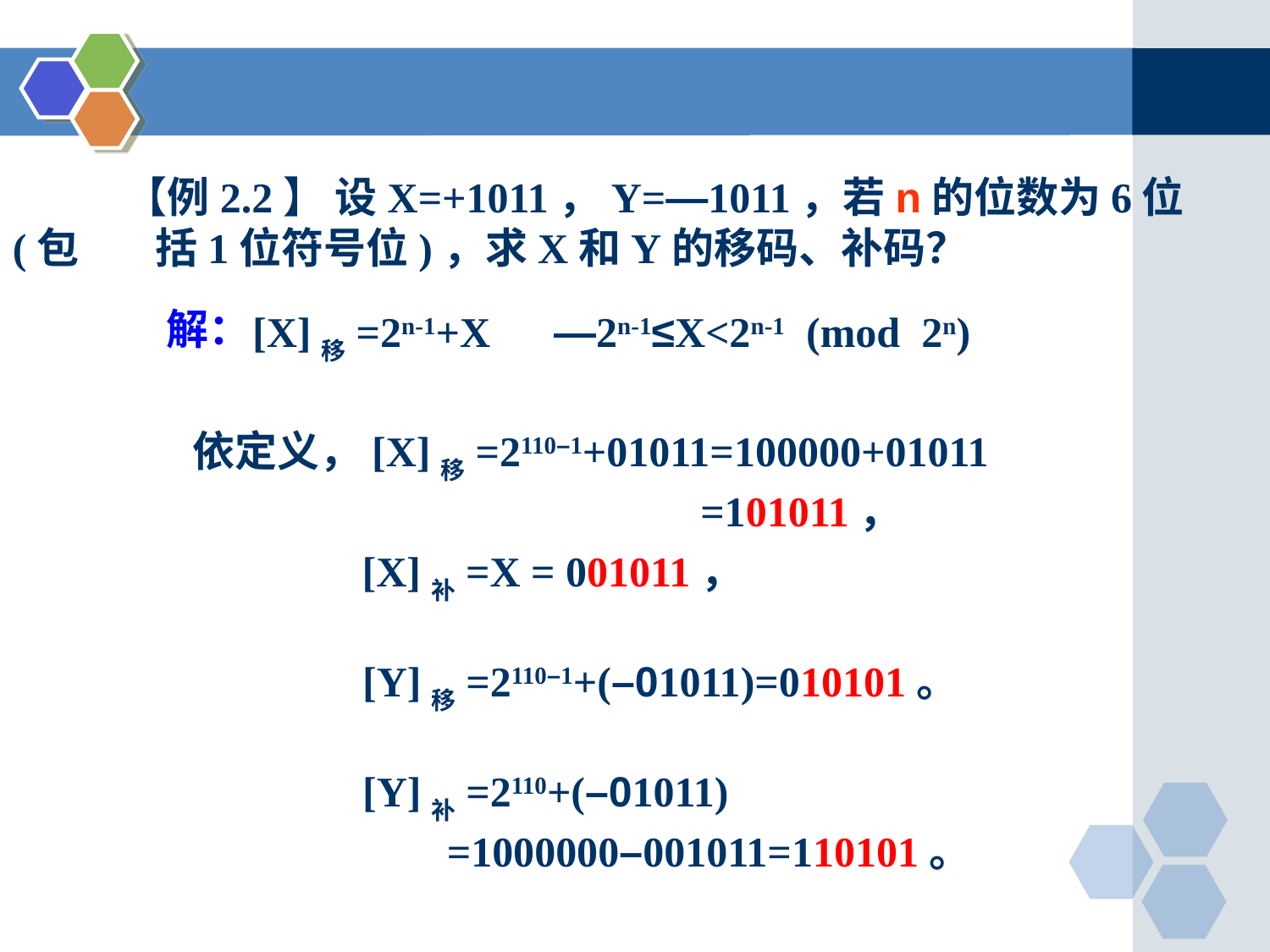

【例2.2】 设X=+1011，Y=―1011，若n的位数为6位(包        括1位符号位)，求X和Y的移码、补码？
解：
[X]移=2n-1+X      ―2n-1≤X<2n-1  (mod  2n)
依定义，[X]移=2110–1+01011=100000+01011
                                                =101011，
                 [X]补=X = 001011，
[Y]移=2110–1+(–01011)=010101。
[Y]补=2110+(–01011)
        =1000000–001011=110101。